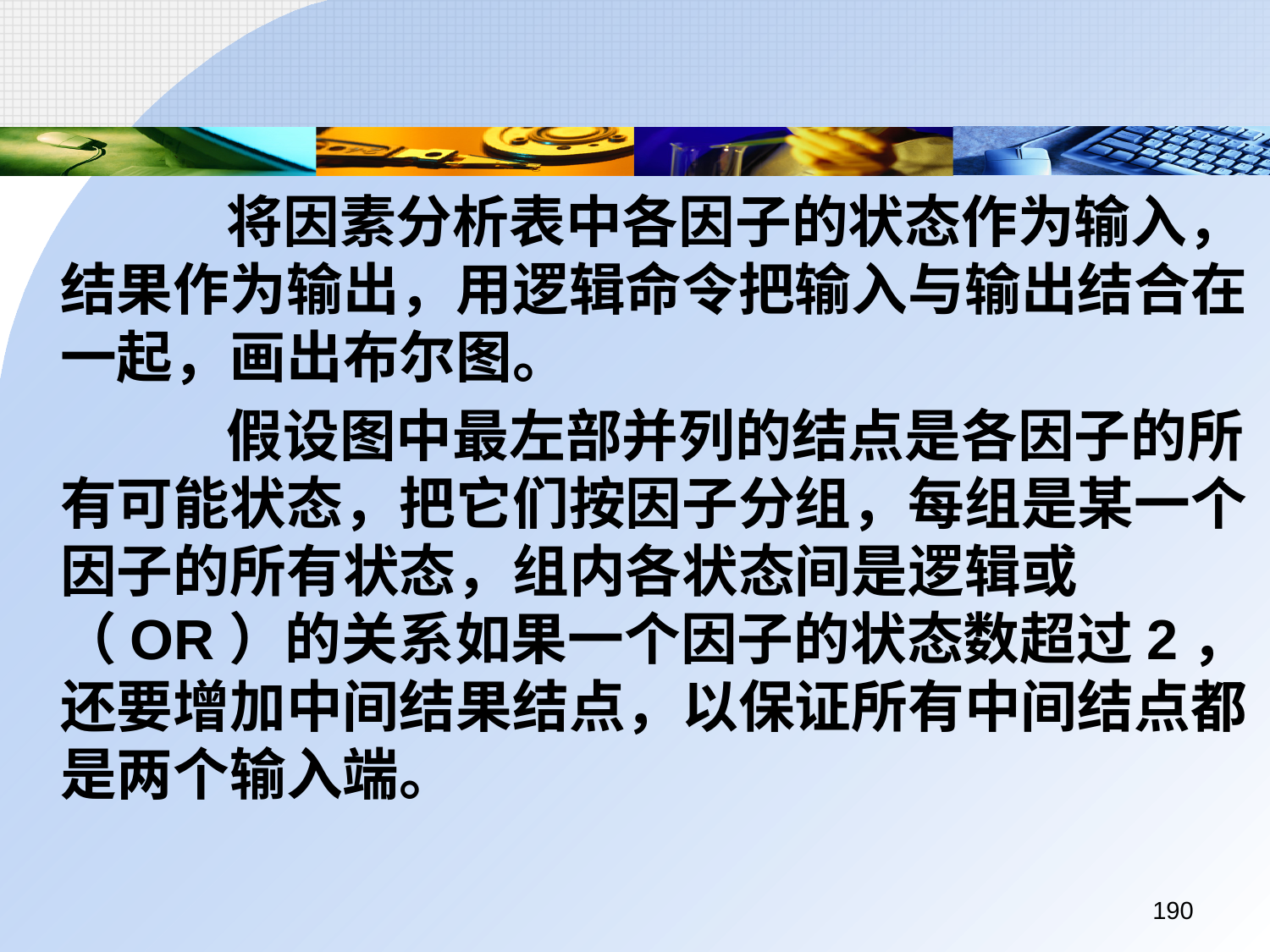

将因素分析表中各因子的状态作为输入，结果作为输出，用逻辑命令把输入与输出结合在一起，画出布尔图。
		  假设图中最左部并列的结点是各因子的所有可能状态，把它们按因子分组，每组是某一个因子的所有状态，组内各状态间是逻辑或（OR）的关系如果一个因子的状态数超过2，还要增加中间结果结点，以保证所有中间结点都是两个输入端。
190